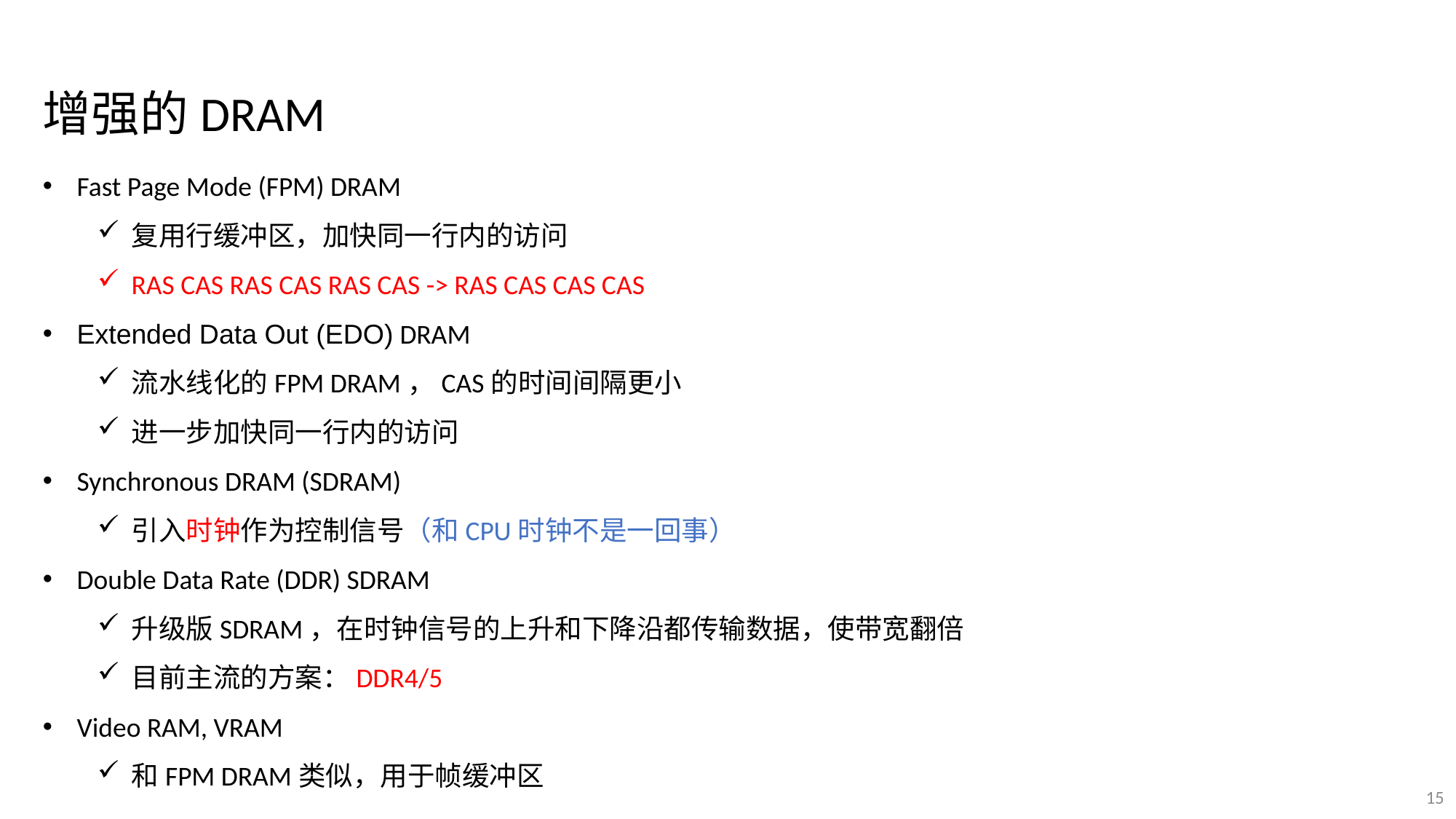

增强的DRAM
Fast Page Mode (FPM) DRAM
复用行缓冲区，加快同一行内的访问
RAS CAS RAS CAS RAS CAS -> RAS CAS CAS CAS
Extended Data Out (EDO) DRAM
流水线化的FPM DRAM，CAS的时间间隔更小
进一步加快同一行内的访问
Synchronous DRAM (SDRAM)
引入时钟作为控制信号（和CPU时钟不是一回事）
Double Data Rate (DDR) SDRAM
升级版SDRAM，在时钟信号的上升和下降沿都传输数据，使带宽翻倍
目前主流的方案：DDR4/5
Video RAM, VRAM
和FPM DRAM类似，用于帧缓冲区
15